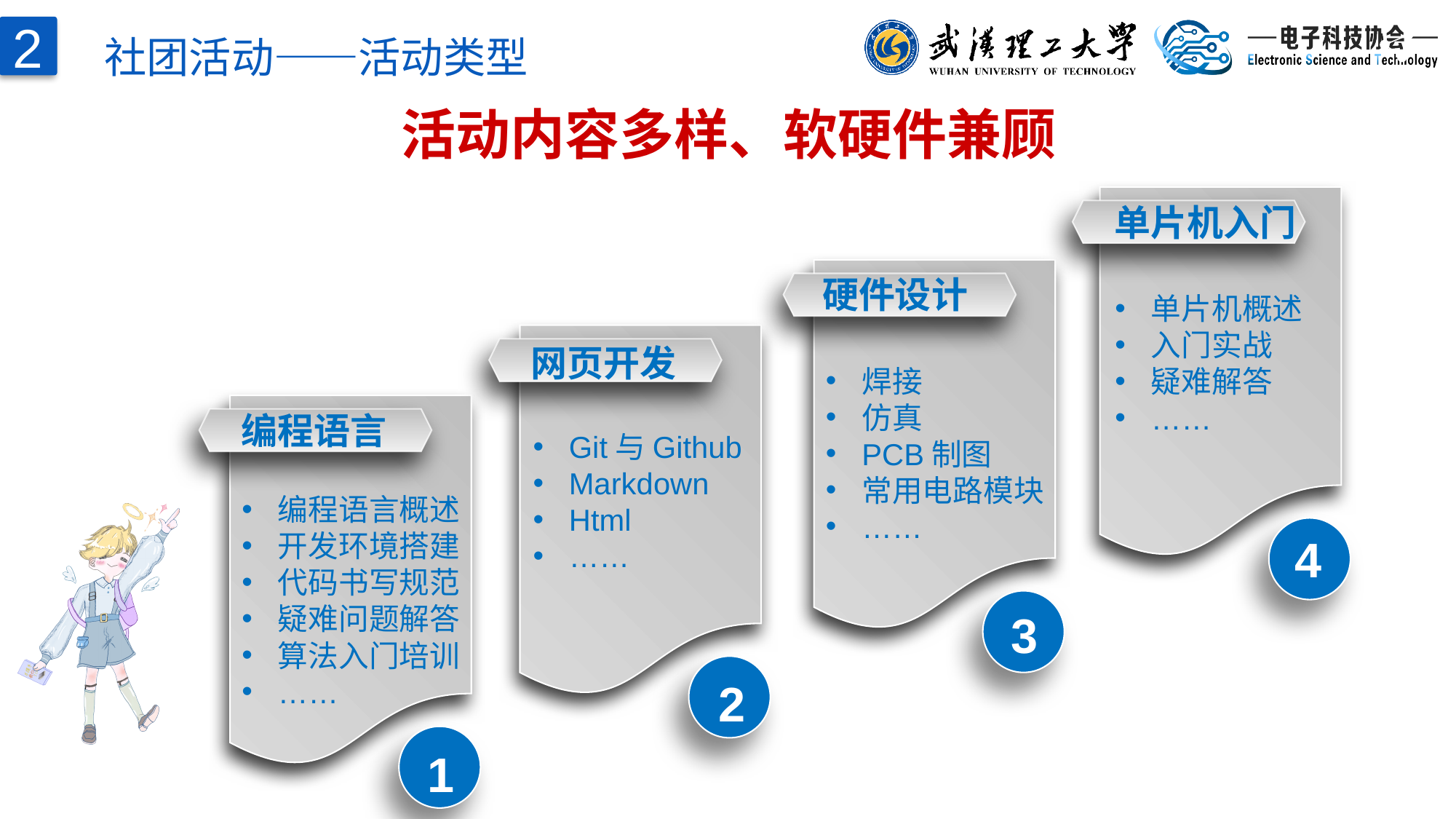

社团活动——活动类型
2

活动内容多样、软硬件兼顾

单片机入门

硬件设计

单片机概述
入门实战
疑难解答
……

网页开发

焊接
仿真
PCB制图
常用电路模块
……

编程语言

Git与Github
Markdown
Html
……
编程语言概述
开发环境搭建
代码书写规范
疑难问题解答
算法入门培训
……
4
3
2
1